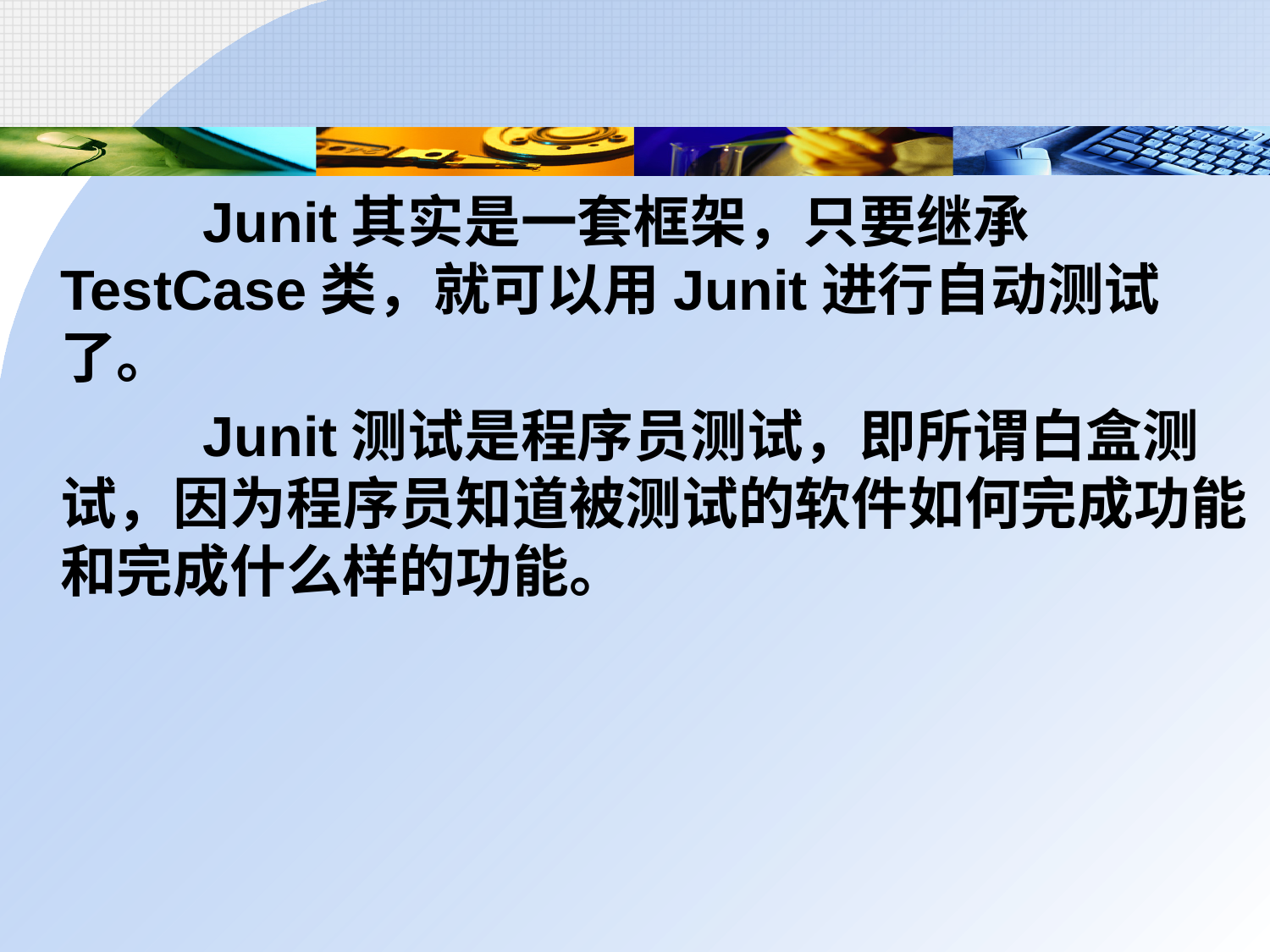

Junit其实是一套框架，只要继承TestCase类，就可以用Junit进行自动测试了。
		 Junit测试是程序员测试，即所谓白盒测试，因为程序员知道被测试的软件如何完成功能和完成什么样的功能。